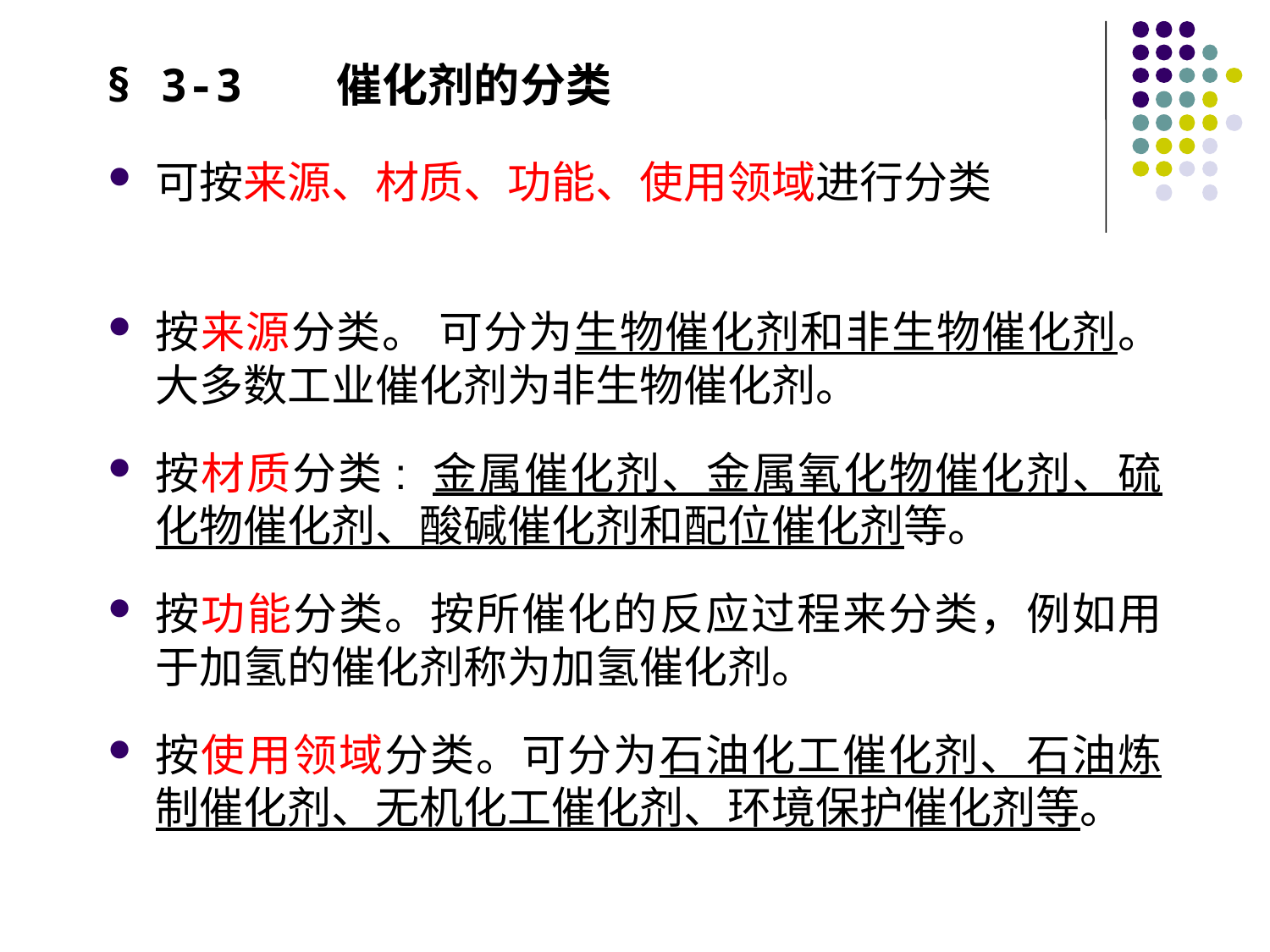

# § 3-3   催化剂的分类
可按来源、材质、功能、使用领域进行分类

按来源分类。 可分为生物催化剂和非生物催化剂。大多数工业催化剂为非生物催化剂。
按材质分类: 金属催化剂、金属氧化物催化剂、硫化物催化剂、酸碱催化剂和配位催化剂等。
按功能分类。按所催化的反应过程来分类，例如用于加氢的催化剂称为加氢催化剂。
按使用领域分类。可分为石油化工催化剂、石油炼制催化剂、无机化工催化剂、环境保护催化剂等。